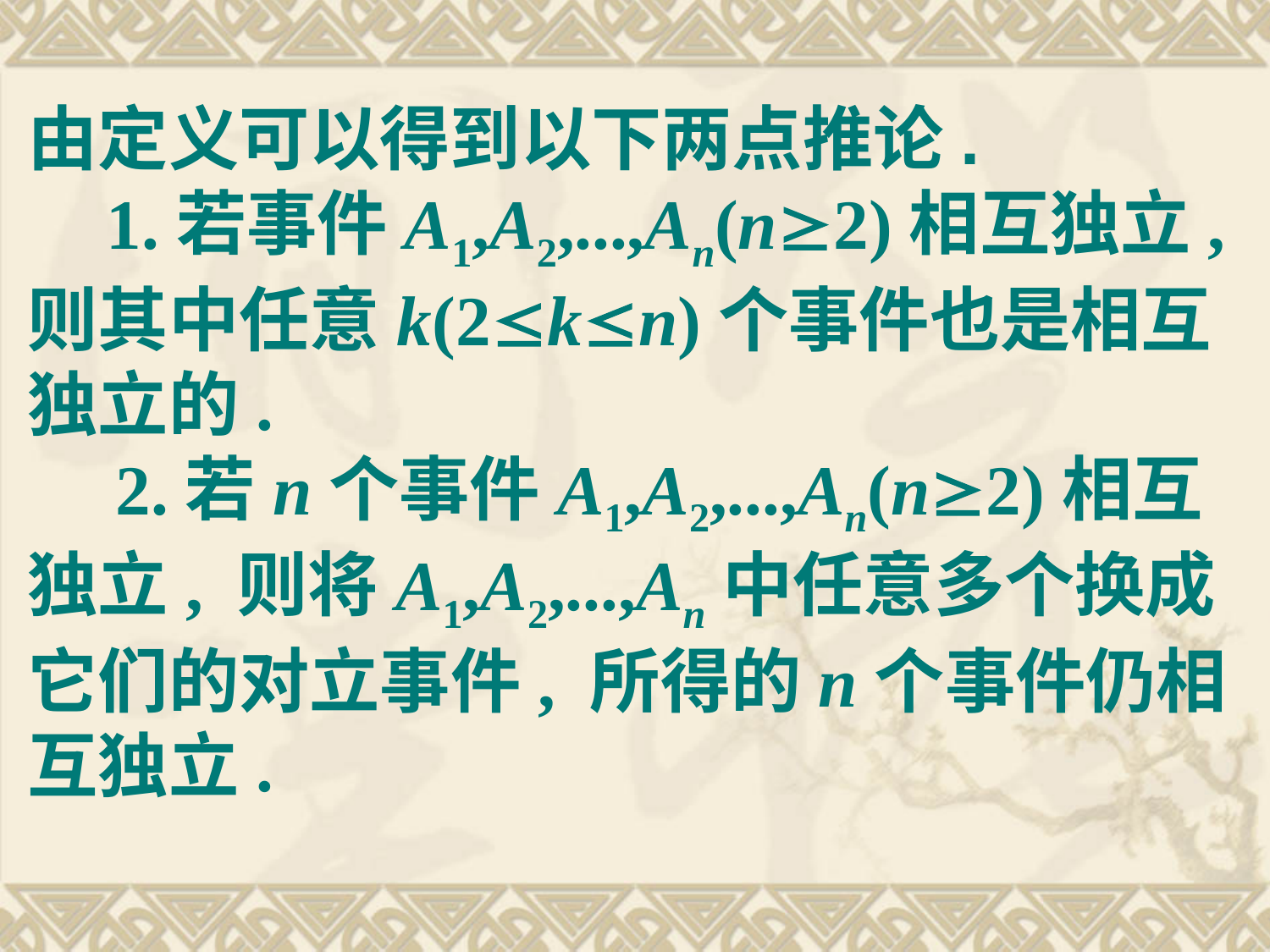

# 由定义可以得到以下两点推论. 1.若事件A1,A2,...,An(n≥2)相互独立, 则其中任意k(2≤k≤n)个事件也是相互独立的. 2.若n个事件A1,A2,...,An(n≥2)相互独立, 则将A1,A2,...,An中任意多个换成它们的对立事件, 所得的n个事件仍相互独立.